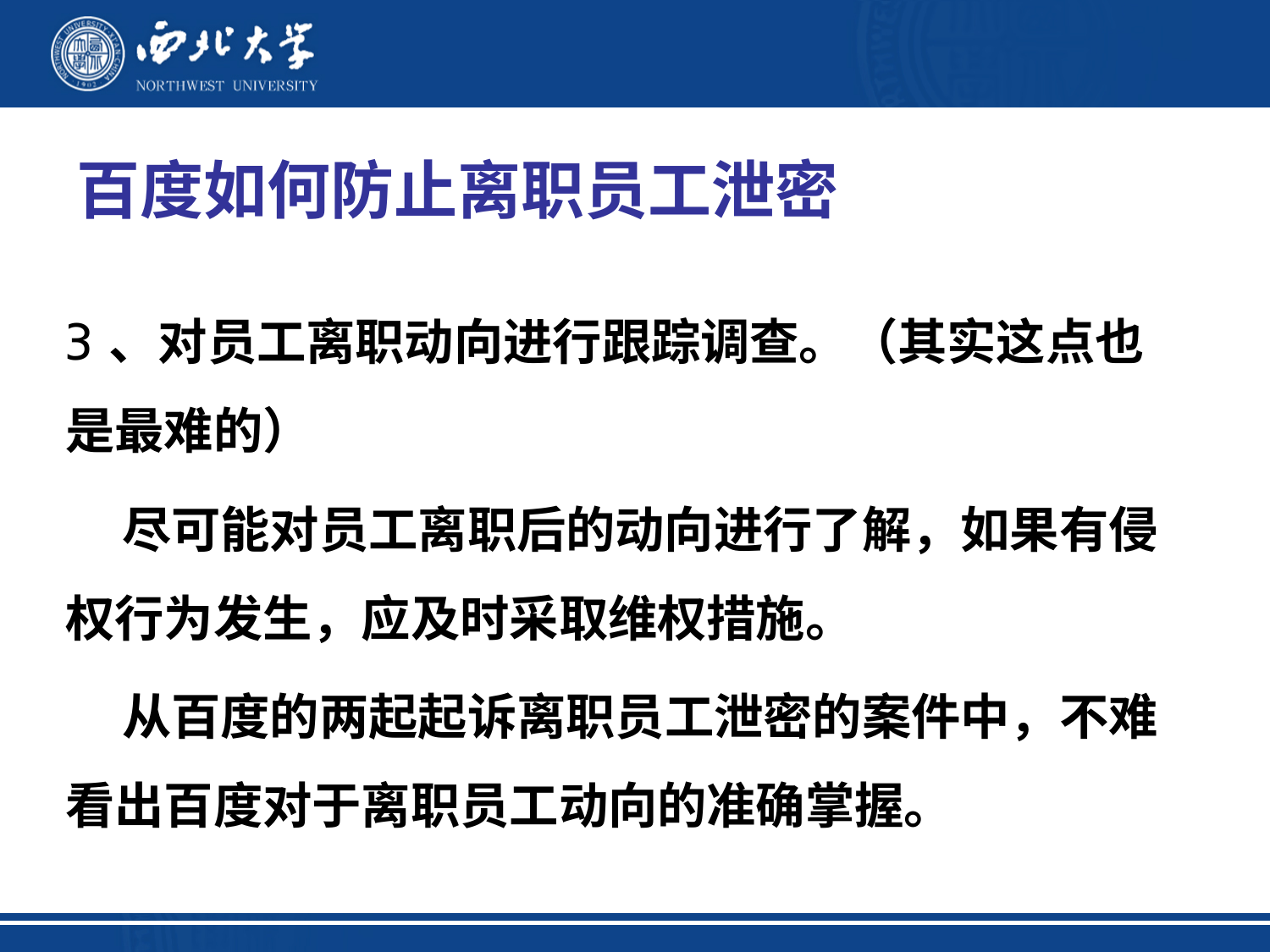

# 百度如何防止离职员工泄密
3、对员工离职动向进行跟踪调查。（其实这点也是最难的）
    尽可能对员工离职后的动向进行了解，如果有侵权行为发生，应及时采取维权措施。
    从百度的两起起诉离职员工泄密的案件中，不难看出百度对于离职员工动向的准确掌握。